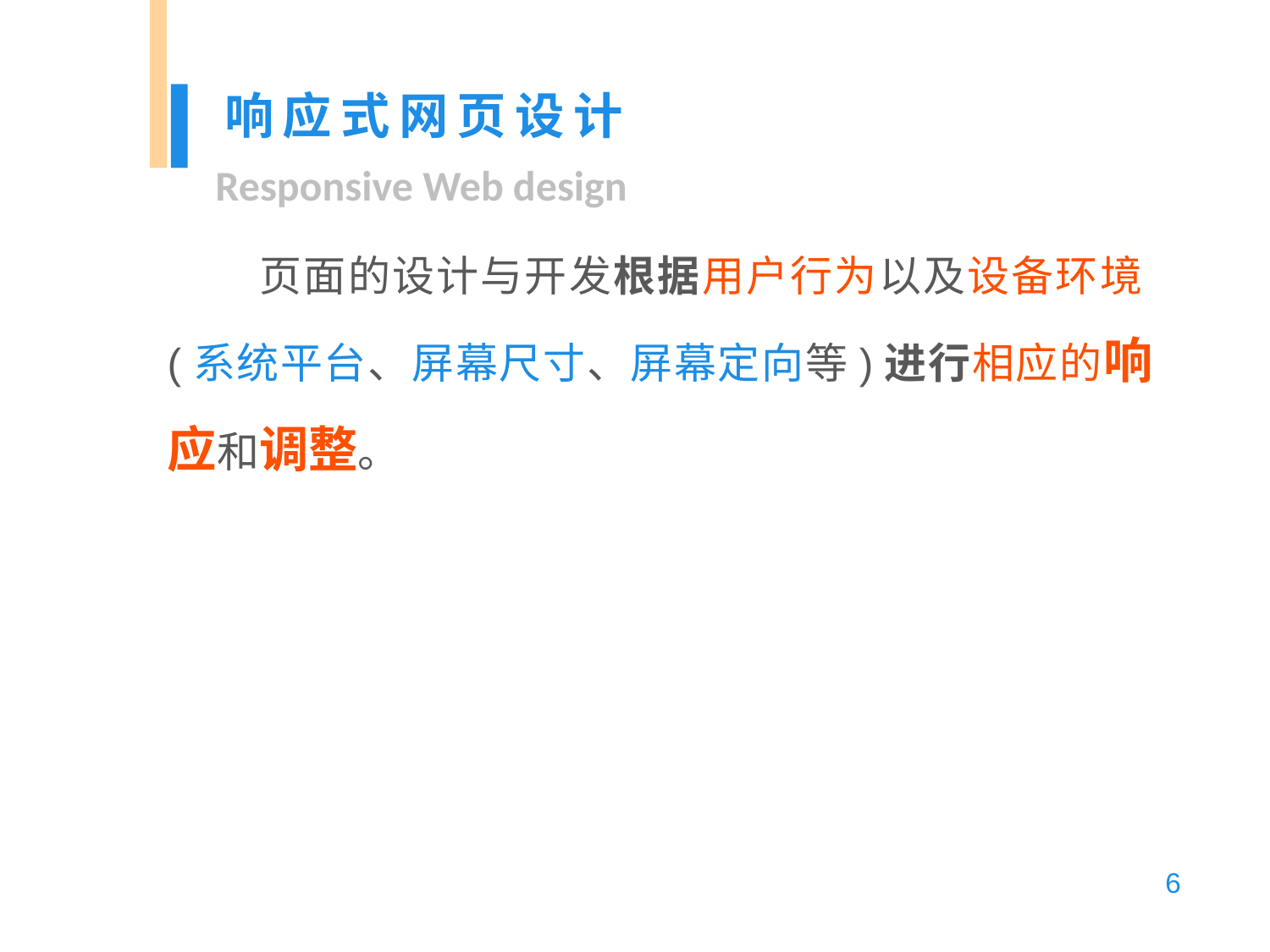

页面的设计与开发根据用户行为以及设备环境(系统平台、屏幕尺寸、屏幕定向等)进行相应的响应和调整。

6